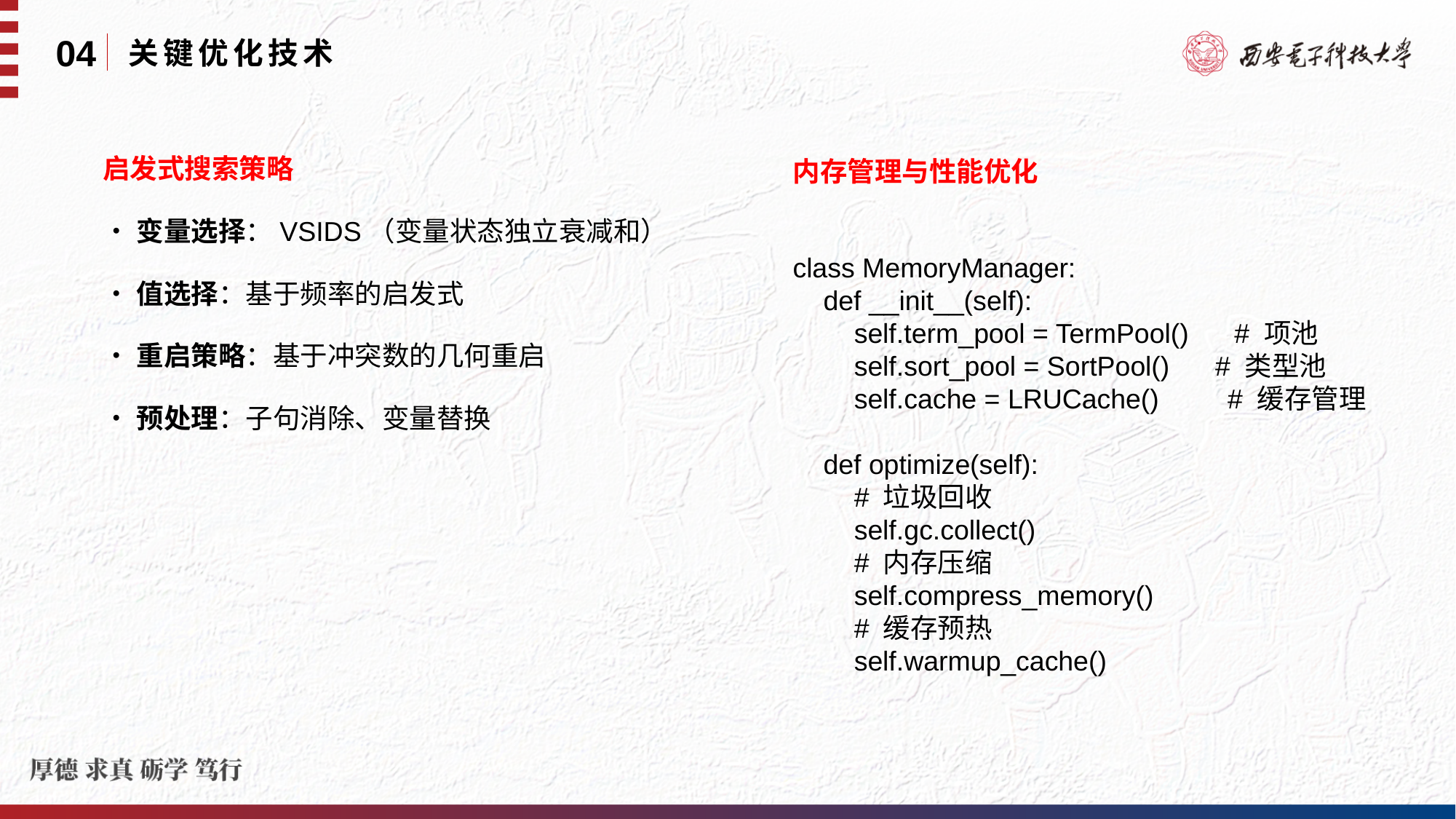

04
关键优化技术
启发式搜索策略
•变量选择：VSIDS（变量状态独立衰减和）
•值选择：基于频率的启发式
•重启策略：基于冲突数的几何重启
•预处理：子句消除、变量替换
内存管理与性能优化
class MemoryManager:
    def __init__(self):
        self.term_pool = TermPool()      # 项池
        self.sort_pool = SortPool()      # 类型池
        self.cache = LRUCache()         # 缓存管理

    def optimize(self):
        # 垃圾回收
        self.gc.collect()
        # 内存压缩
        self.compress_memory()
        # 缓存预热
        self.warmup_cache()